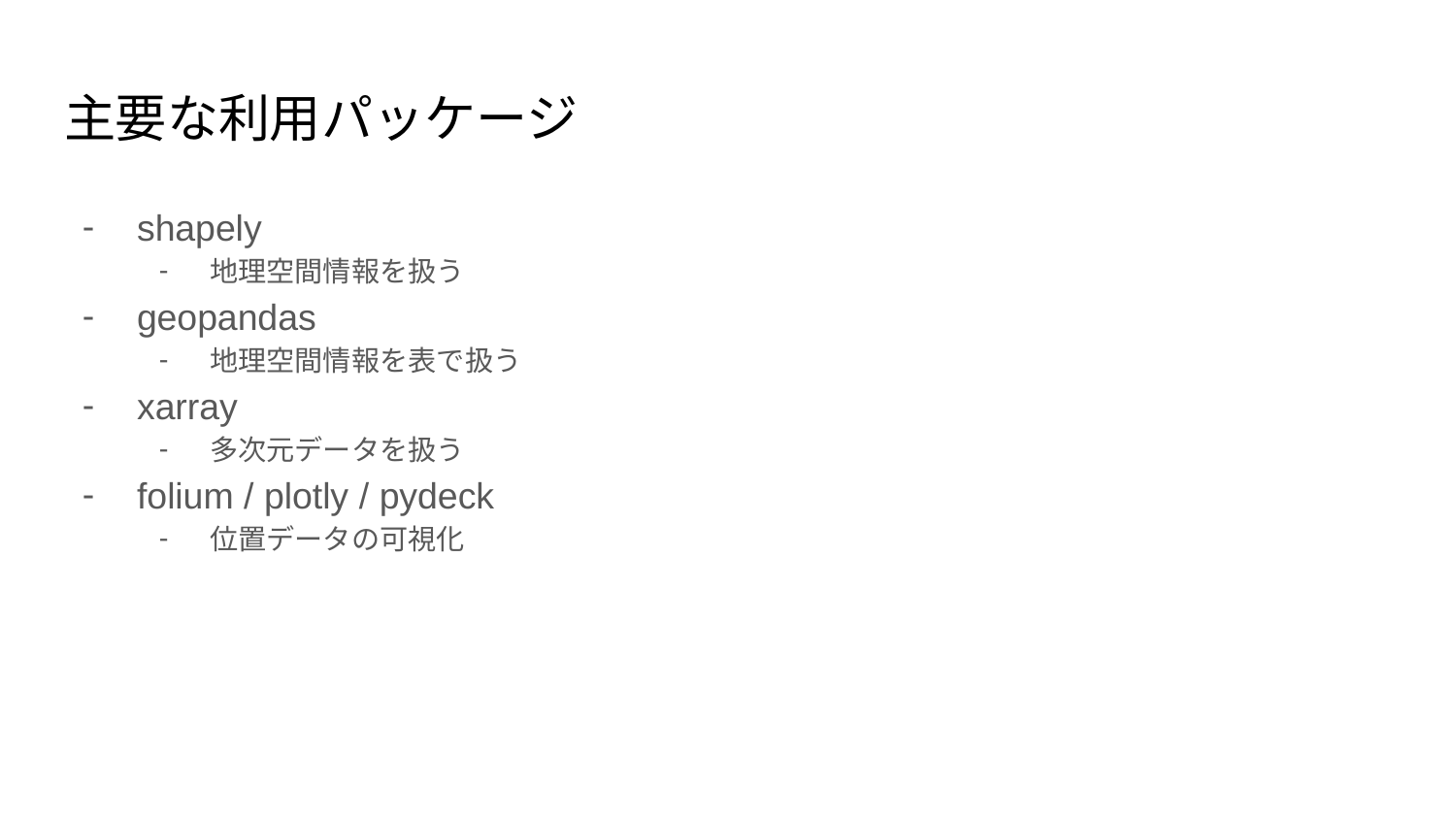

# 主要な利用パッケージ
shapely
地理空間情報を扱う
geopandas
地理空間情報を表で扱う
xarray
多次元データを扱う
folium / plotly / pydeck
位置データの可視化